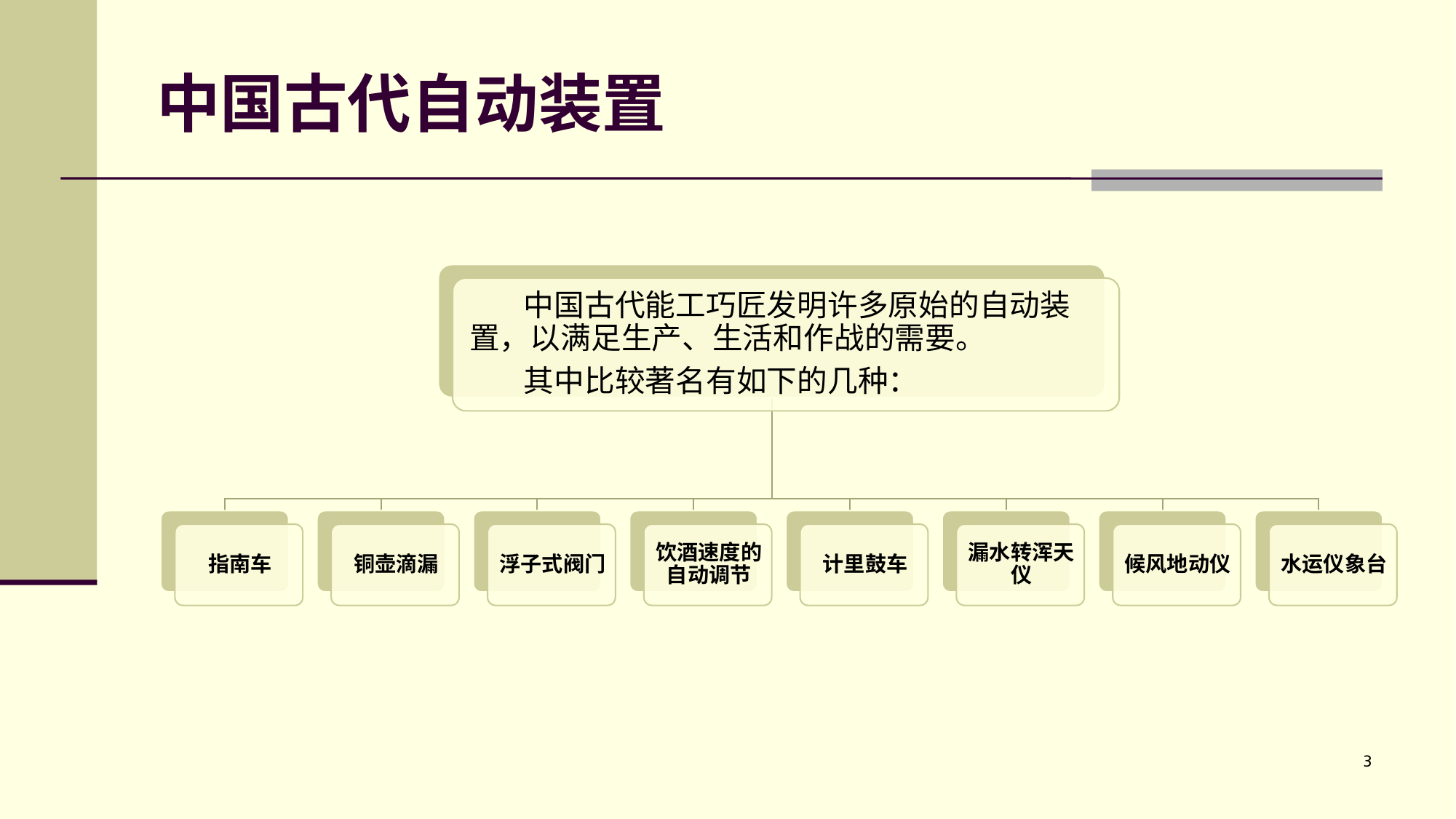

# 中国古代自动装置
       中国古代能工巧匠发明许多原始的自动装置，以满足生产、生活和作战的需要。
       其中比较著名有如下的几种：
指南车
铜壶滴漏
浮子式阀门
饮酒速度的自动调节
计里鼓车
漏水转浑天仪
候风地动仪
水运仪象台
3